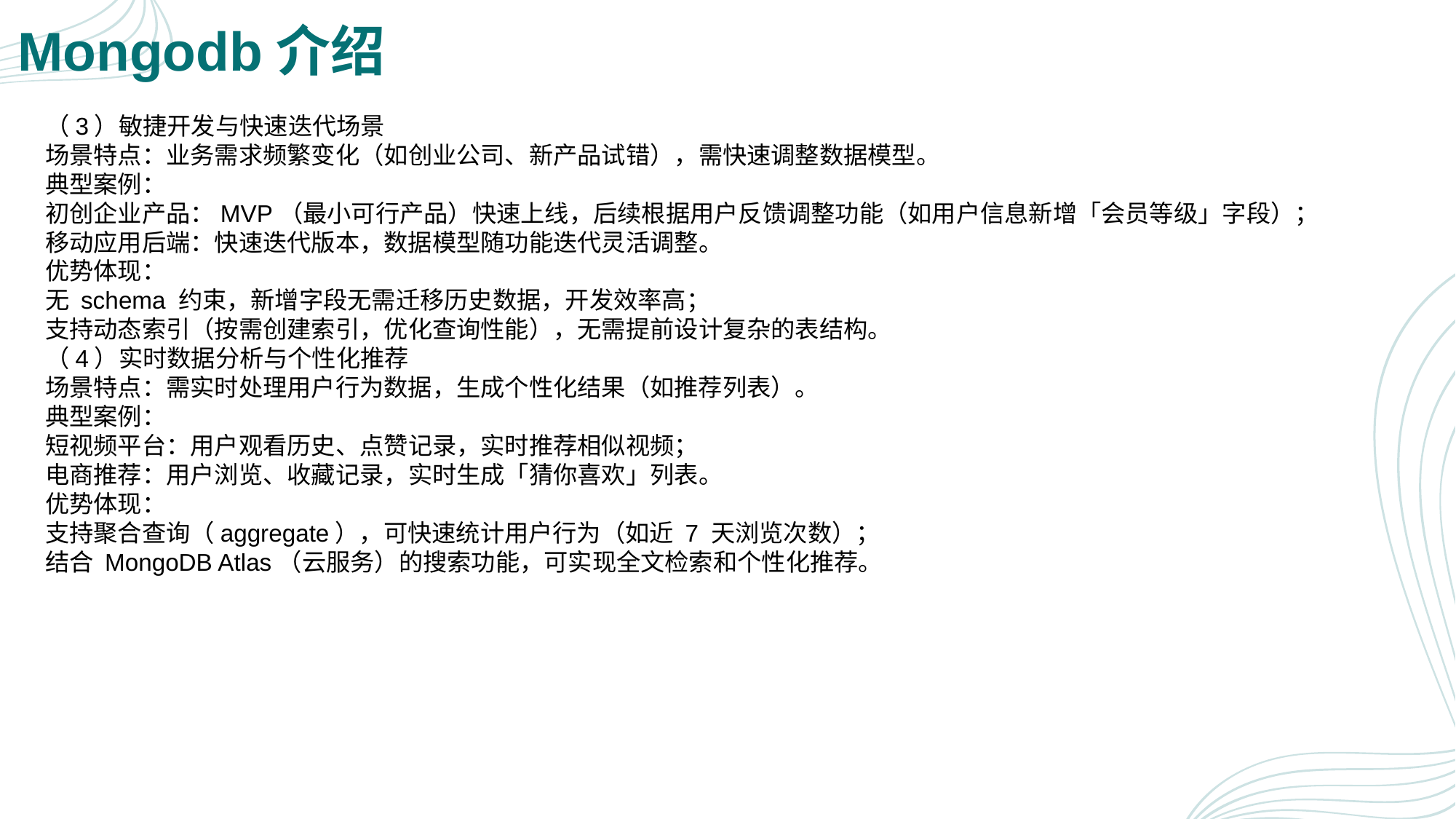

# Mongodb介绍
（3）敏捷开发与快速迭代场景
场景特点：业务需求频繁变化（如创业公司、新产品试错），需快速调整数据模型。
典型案例：
初创企业产品：MVP（最小可行产品）快速上线，后续根据用户反馈调整功能（如用户信息新增「会员等级」字段）；
移动应用后端：快速迭代版本，数据模型随功能迭代灵活调整。
优势体现：
无 schema 约束，新增字段无需迁移历史数据，开发效率高；
支持动态索引（按需创建索引，优化查询性能），无需提前设计复杂的表结构。
（4）实时数据分析与个性化推荐
场景特点：需实时处理用户行为数据，生成个性化结果（如推荐列表）。
典型案例：
短视频平台：用户观看历史、点赞记录，实时推荐相似视频；
电商推荐：用户浏览、收藏记录，实时生成「猜你喜欢」列表。
优势体现：
支持聚合查询（aggregate），可快速统计用户行为（如近 7 天浏览次数）；
结合 MongoDB Atlas（云服务）的搜索功能，可实现全文检索和个性化推荐。